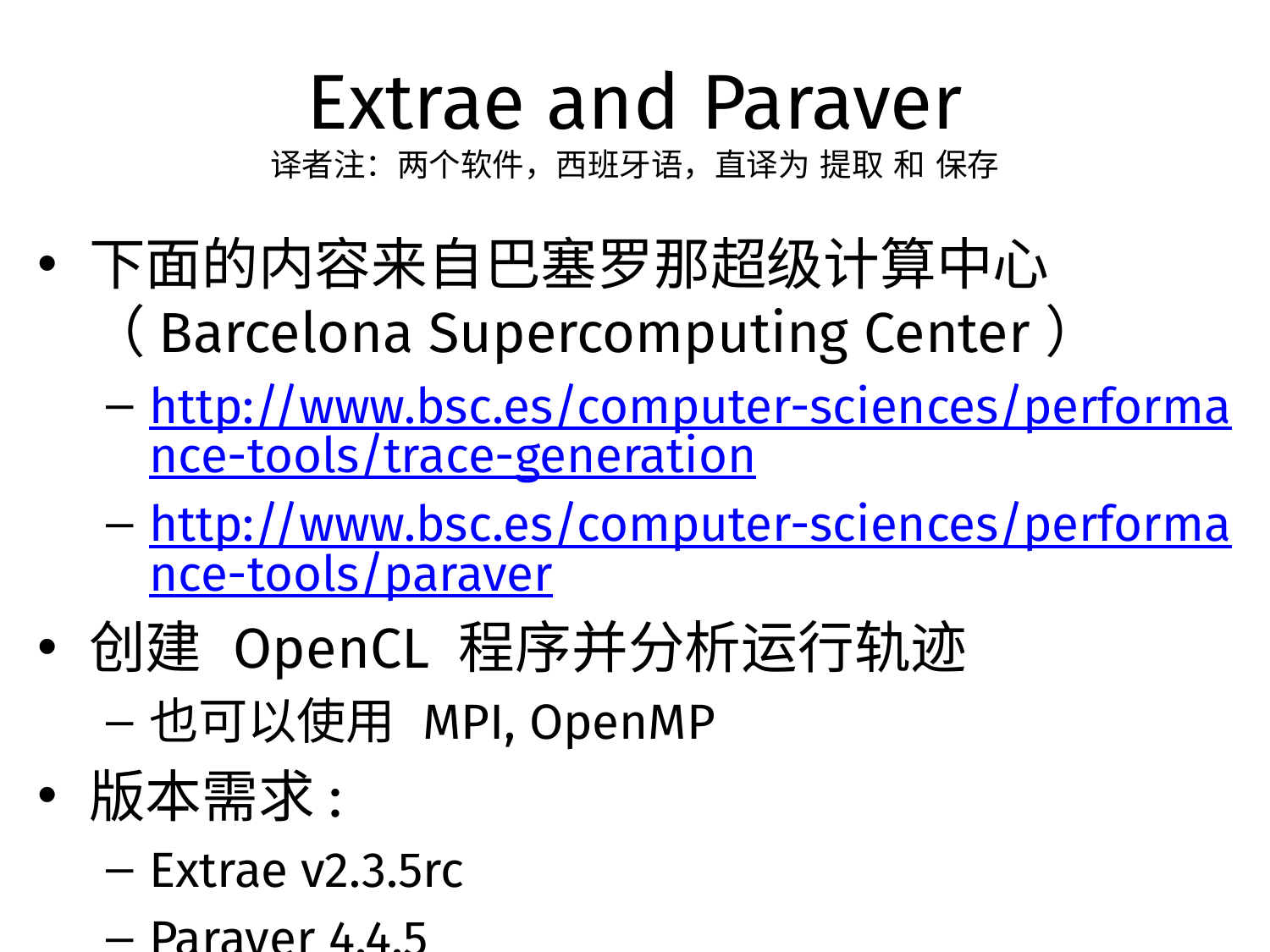

Extrae and Paraver
译者注：两个软件，西班牙语，直译为 提取 和 保存
下面的内容来自巴塞罗那超级计算中心（Barcelona Supercomputing Center）
http://www.bsc.es/computer-sciences/performance-tools/trace-generation
http://www.bsc.es/computer-sciences/performance-tools/paraver
创建 OpenCL 程序并分析运行轨迹
也可以使用 MPI, OpenMP
版本需求:
Extrae v2.3.5rc
Paraver 4.4.5